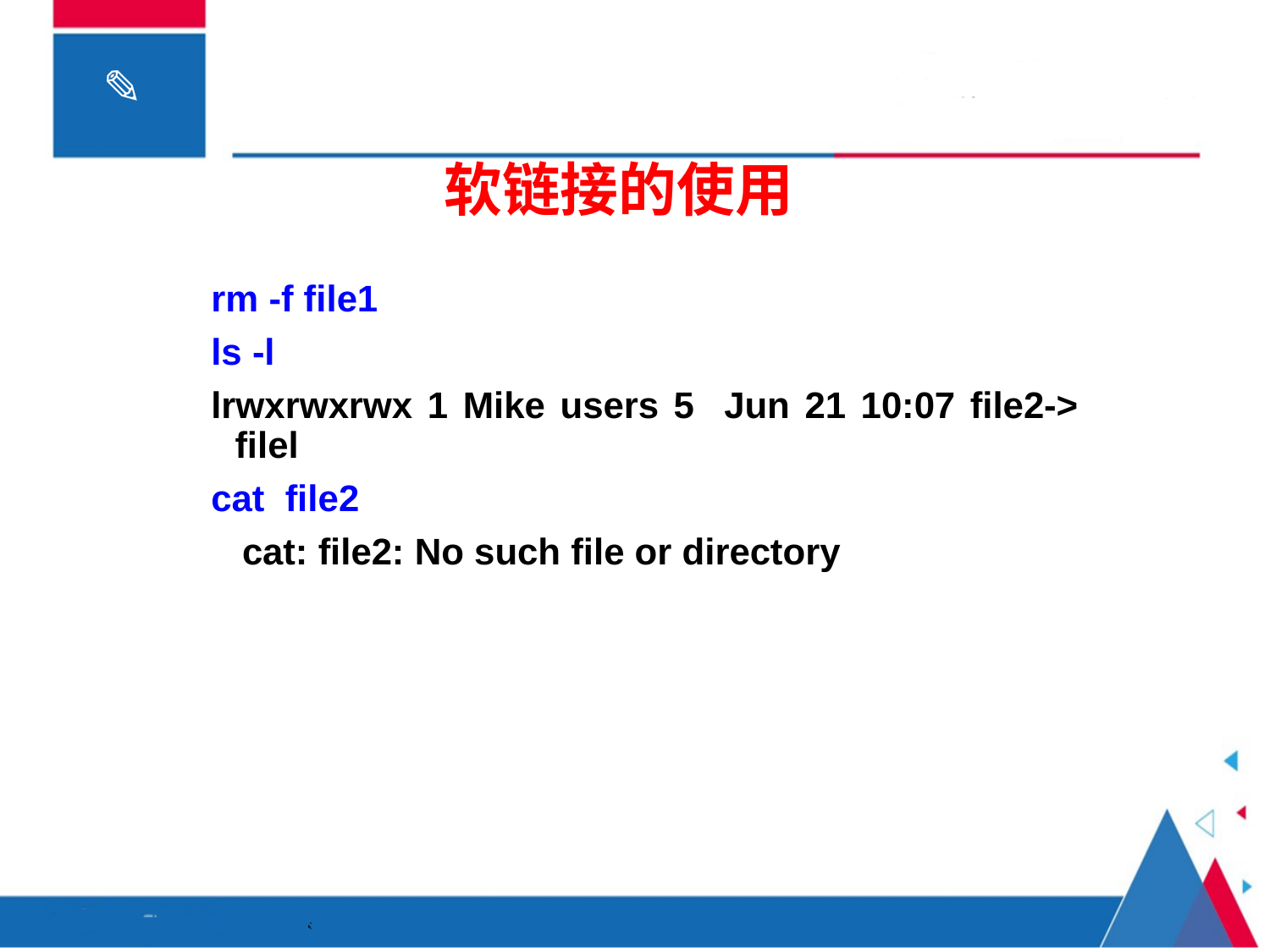

软链接的使用
rm -f file1
ls -l
lrwxrwxrwx 1 Mike users 5  Jun 21 10:07 file2-> filel
cat  file2
   cat: file2: No such file or directory